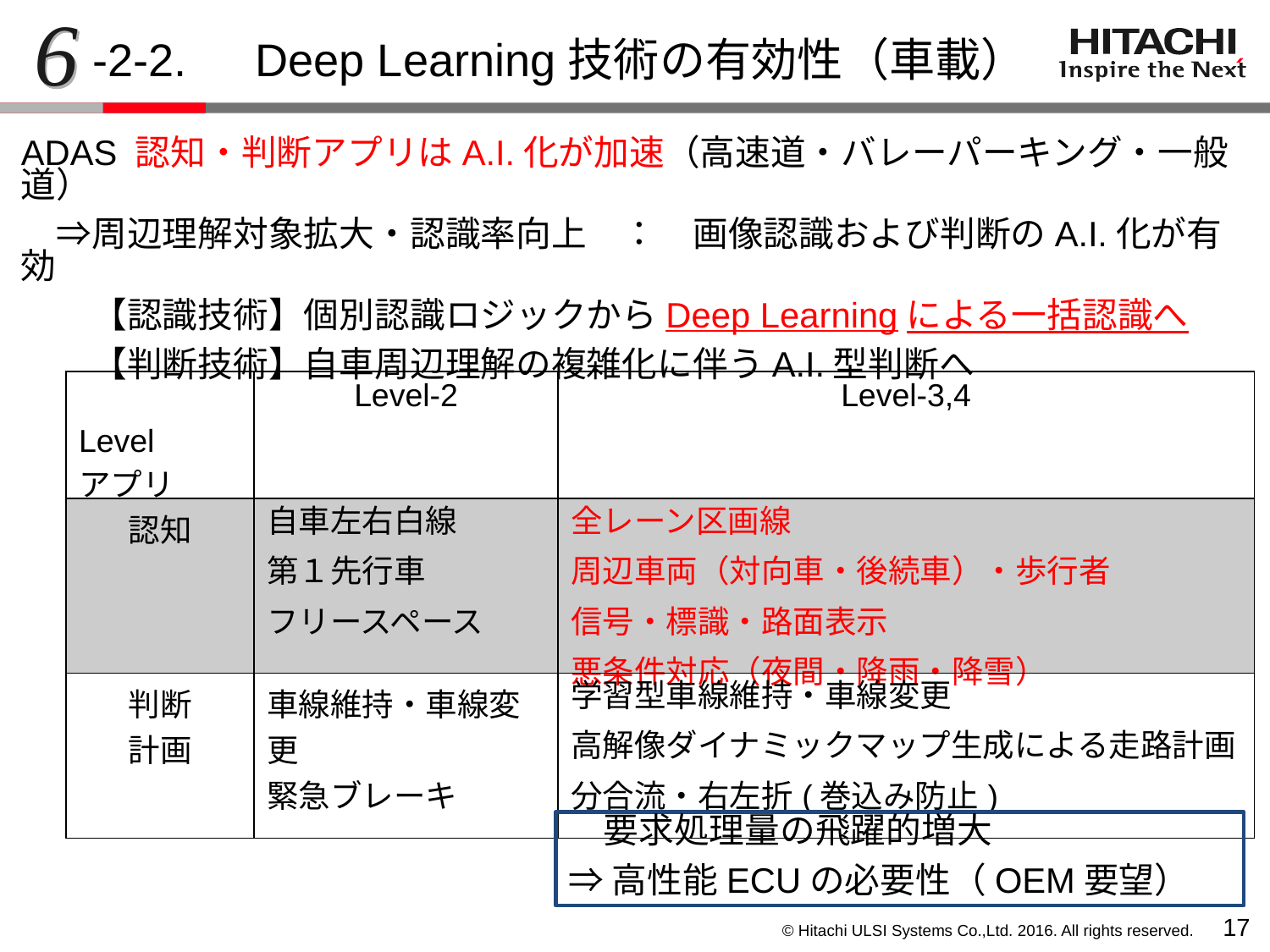

6
-2-2.　Deep Learning技術の有効性（車載）
ADAS 認知・判断アプリはA.I.化が加速（高速道・バレーパーキング・一般道）
　⇒周辺理解対象拡大・認識率向上　：　画像認識および判断のA.I.化が有効
　　【認識技術】個別認識ロジックからDeep Learningによる一括認識へ
　　【判断技術】自車周辺理解の複雑化に伴うA.I.型判断へ
| Level アプリ | Level-2 | Level-3,4 |
| --- | --- | --- |
| 認知 | 自車左右白線 第１先行車 フリースペース | 全レーン区画線 周辺車両（対向車・後続車）・歩行者 信号・標識・路面表示 悪条件対応（夜間・降雨・降雪） |
| 判断 計画 | 車線維持・車線変更 緊急ブレーキ | 学習型車線維持・車線変更 高解像ダイナミックマップ生成による走路計画 分合流・右左折(巻込み防止) |
　要求処理量の飛躍的増大
⇒高性能ECUの必要性（OEM要望）
17